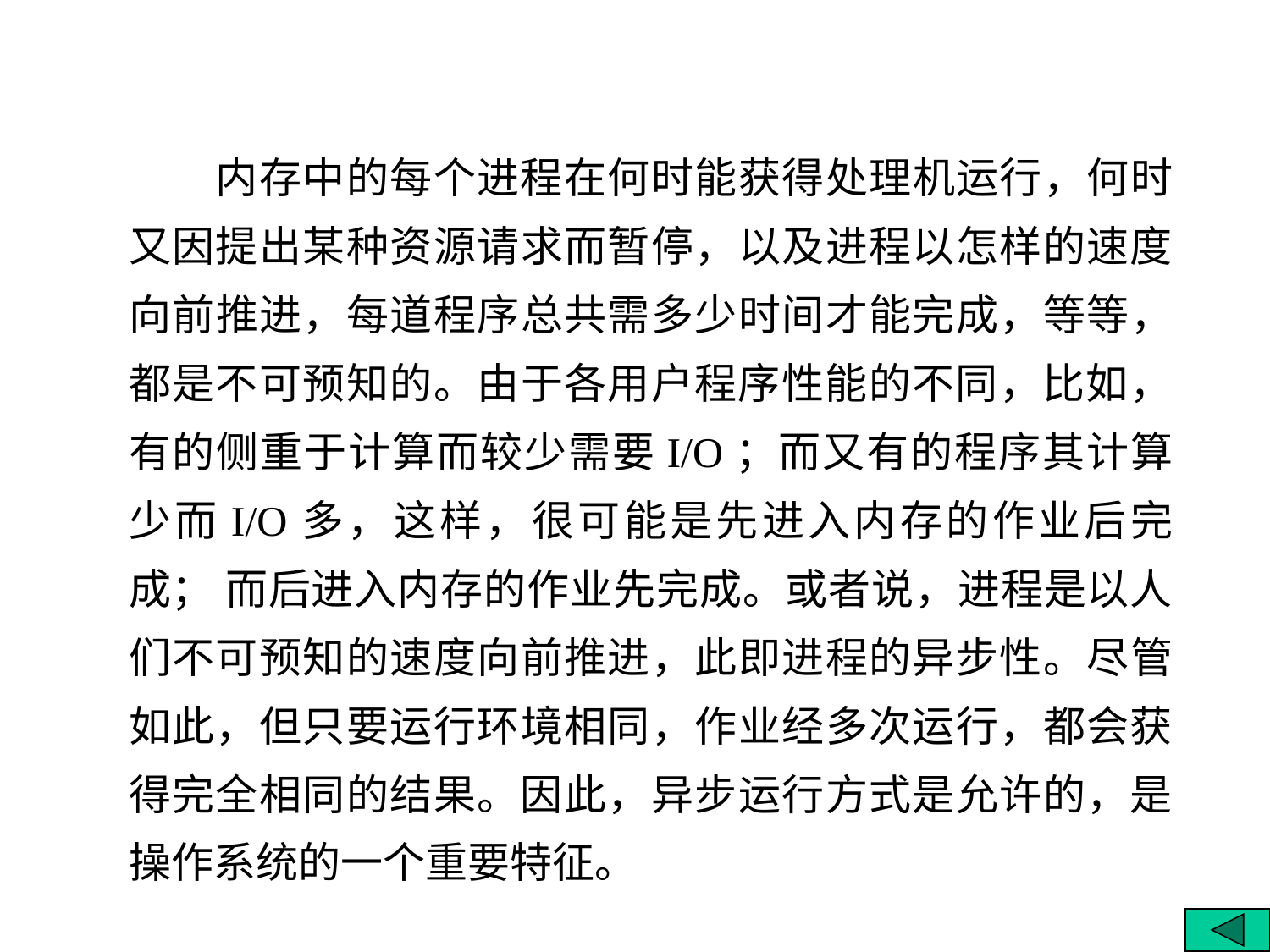

内存中的每个进程在何时能获得处理机运行，何时又因提出某种资源请求而暂停，以及进程以怎样的速度向前推进，每道程序总共需多少时间才能完成，等等，都是不可预知的。由于各用户程序性能的不同，比如，有的侧重于计算而较少需要I/O；而又有的程序其计算少而I/O多，这样，很可能是先进入内存的作业后完成； 而后进入内存的作业先完成。或者说，进程是以人们不可预知的速度向前推进，此即进程的异步性。尽管如此，但只要运行环境相同，作业经多次运行，都会获得完全相同的结果。因此，异步运行方式是允许的，是操作系统的一个重要特征。